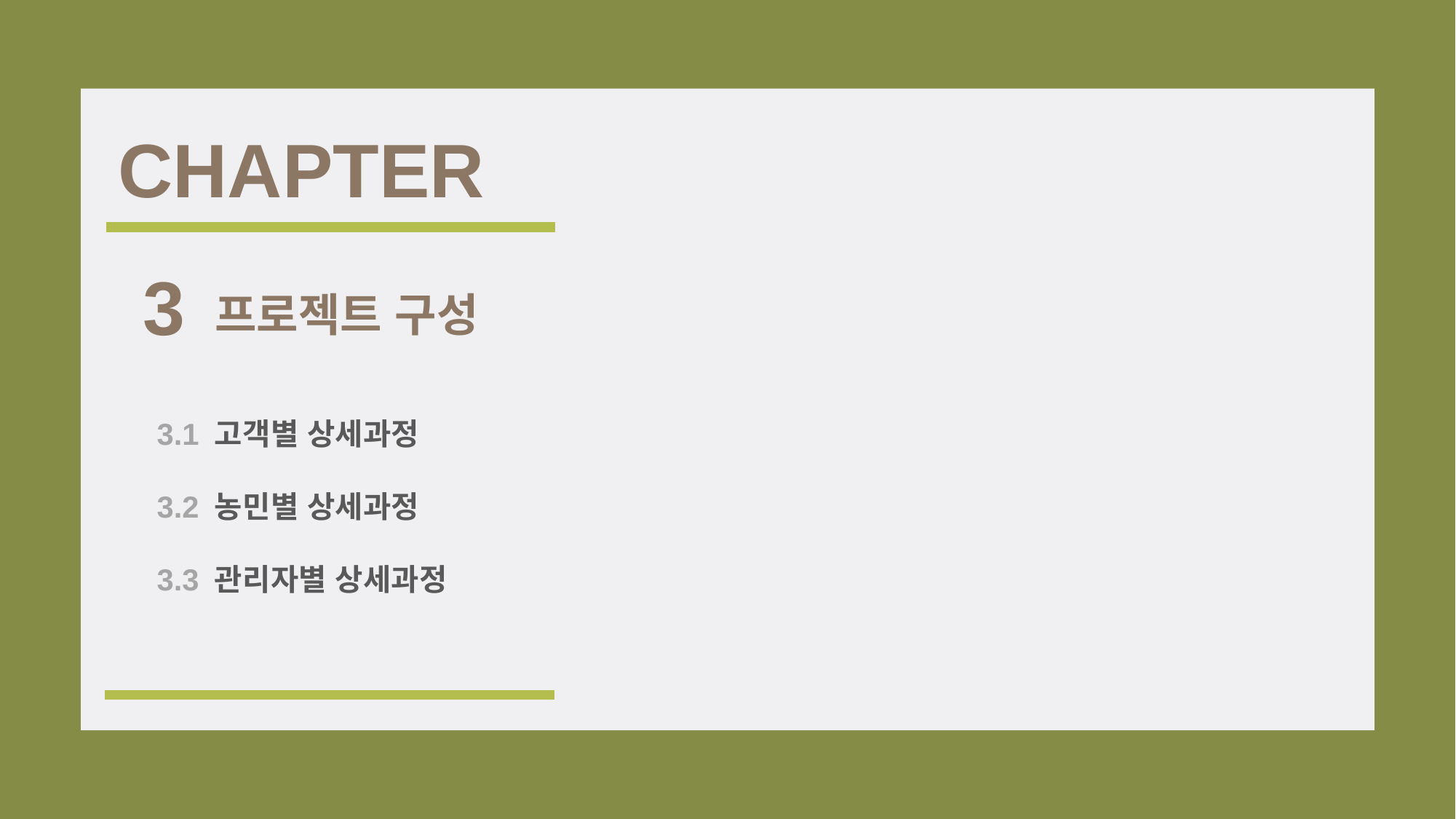

CHAPTER

3
프로젝트 구성
3.1 고객별 상세과정

3.2 농민별 상세과정

3.3 관리자별 상세과정